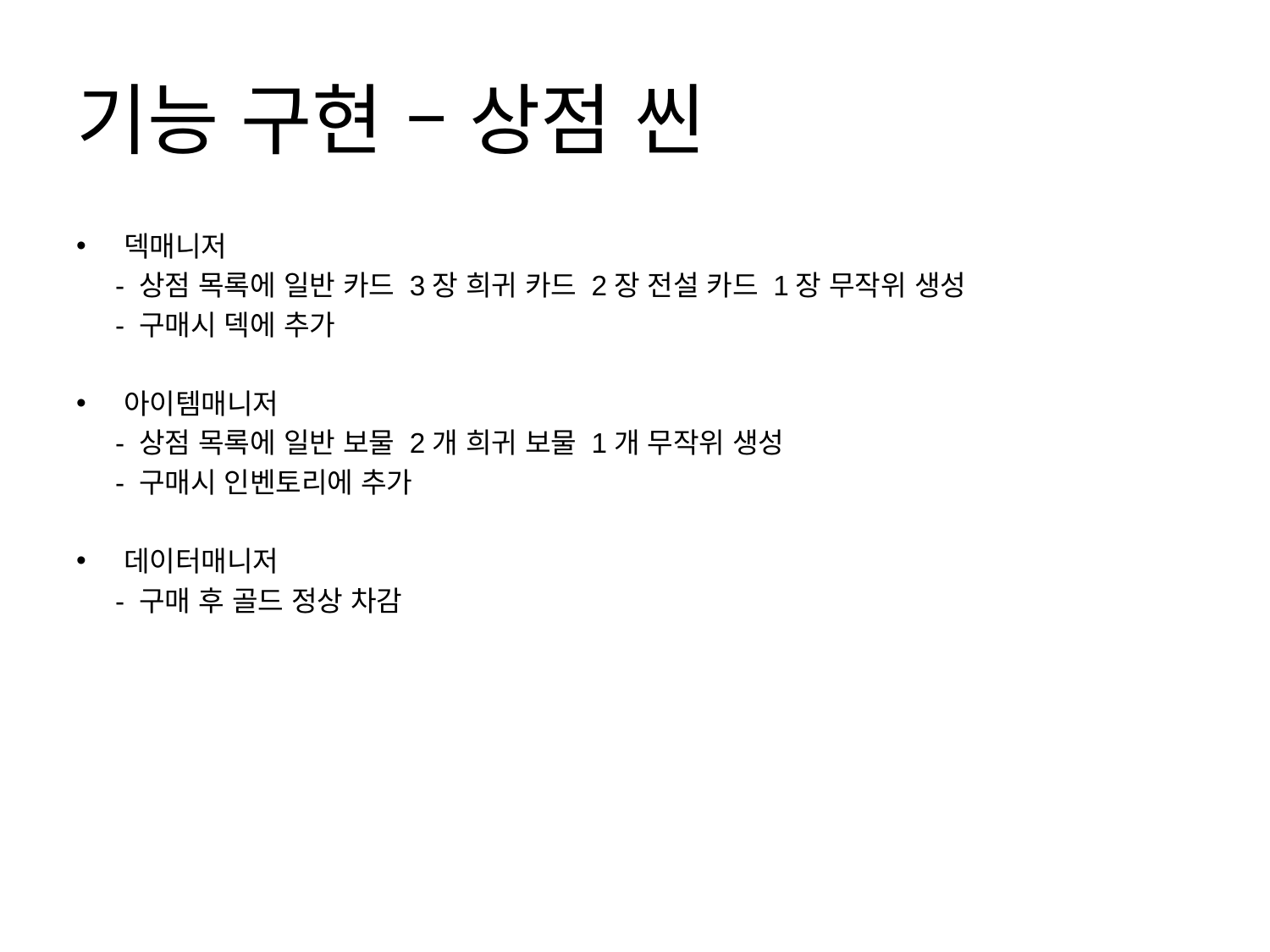

# 기능 구현 – 상점 씬
덱매니저
     - 상점 목록에 일반 카드 3장 희귀 카드 2장 전설 카드 1장 무작위 생성
     - 구매시 덱에 추가

아이템매니저
     - 상점 목록에 일반 보물 2개 희귀 보물 1개 무작위 생성
     - 구매시 인벤토리에 추가

데이터매니저
     - 구매 후 골드 정상 차감